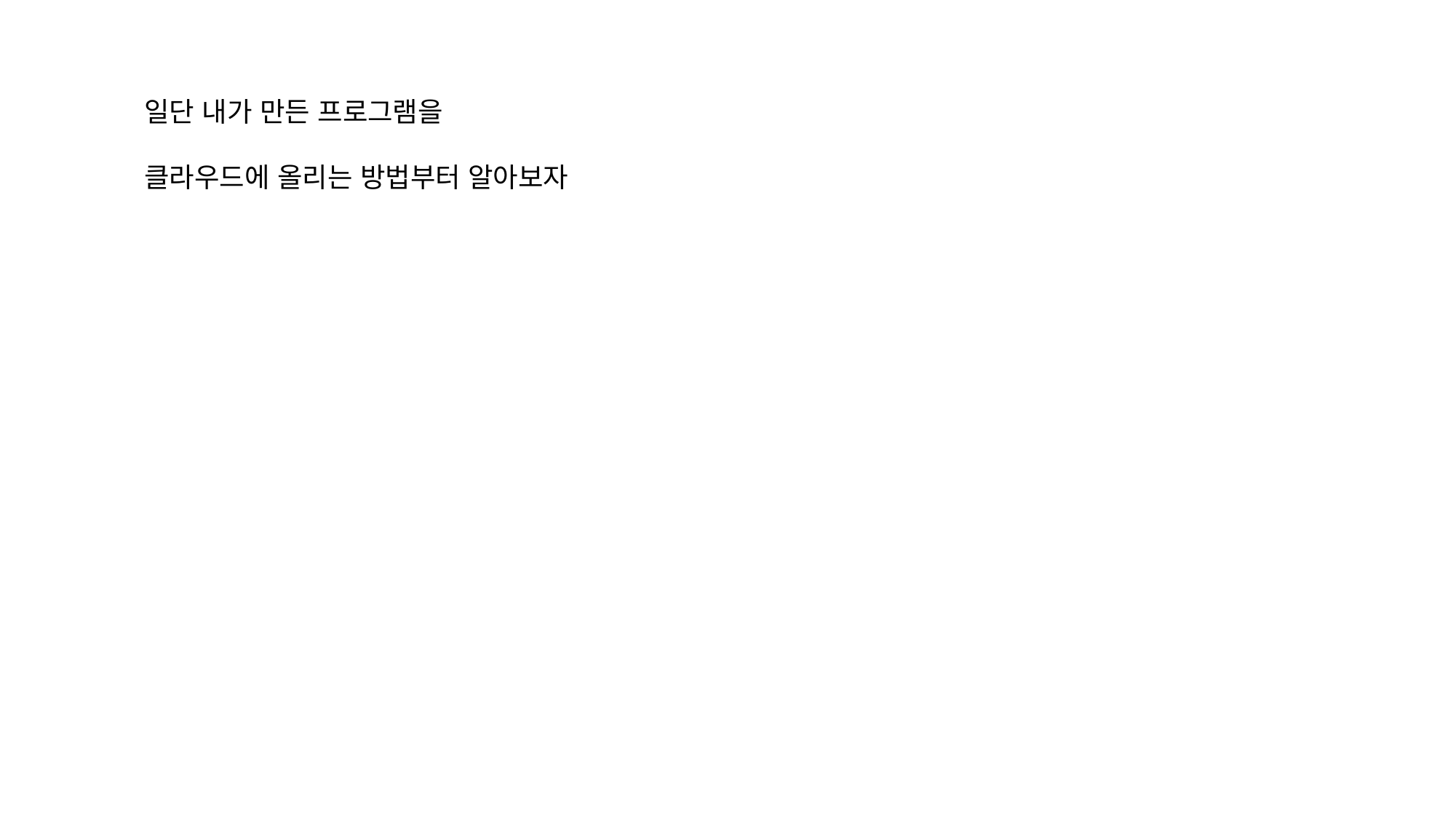

일단 내가 만든 프로그램을

클라우드에 올리는 방법부터 알아보자